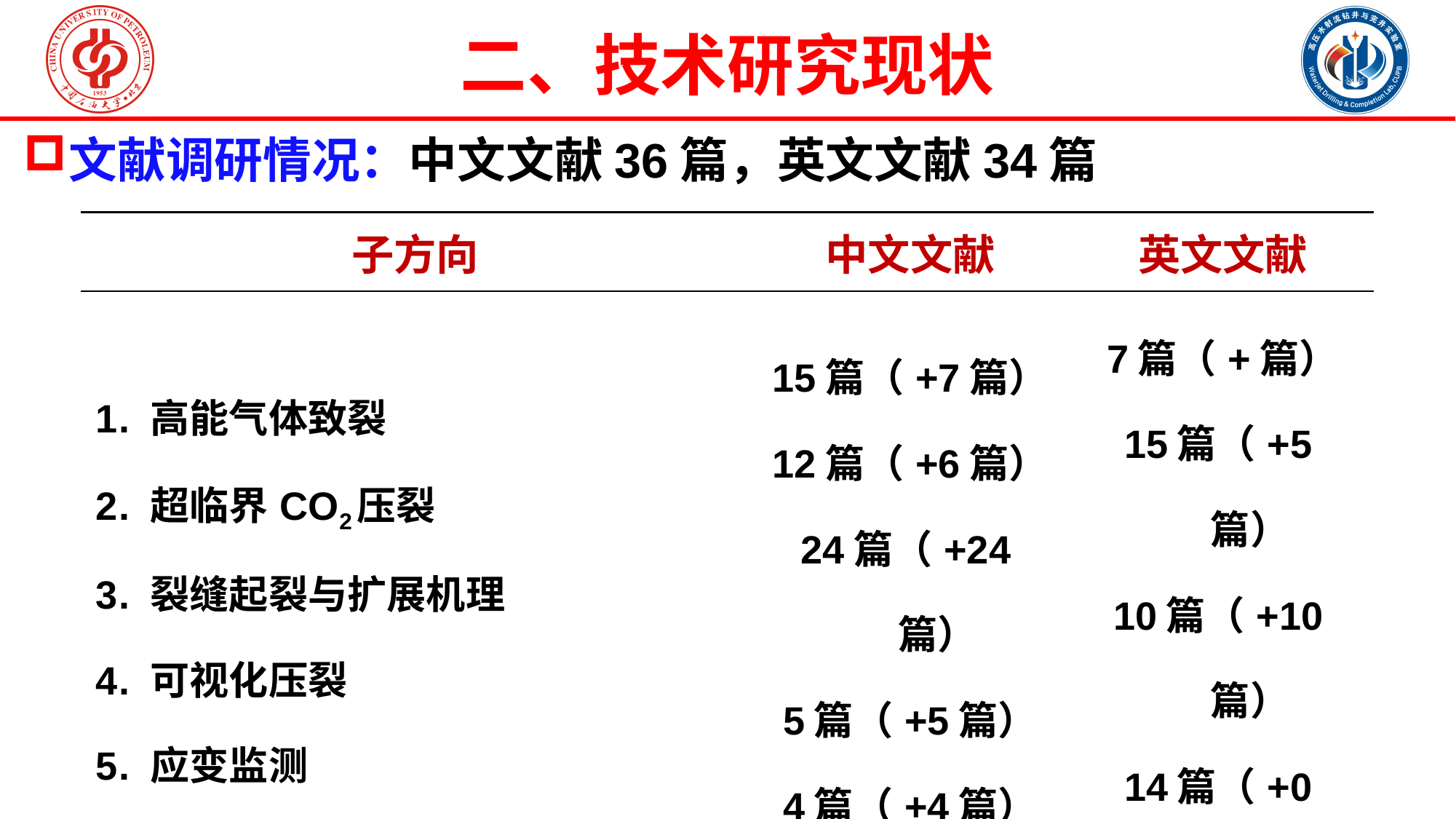

二、技术研究现状
文献调研情况：中文文献36篇，英文文献34篇
| 子方向 | 中文文献 | 英文文献 |
| --- | --- | --- |
| 高能气体致裂 超临界CO2压裂 裂缝起裂与扩展机理 可视化压裂 应变监测 井筒/射孔压裂实验 | 15篇（+7篇） 12篇（+6篇） 24篇（+24篇） 5篇（+5篇） 4篇（+4篇） 篇（篇） | 7篇（+篇） 15篇（+5篇） 10篇（+10篇） 14篇（+0篇） 3篇（+3篇） 篇（篇） |